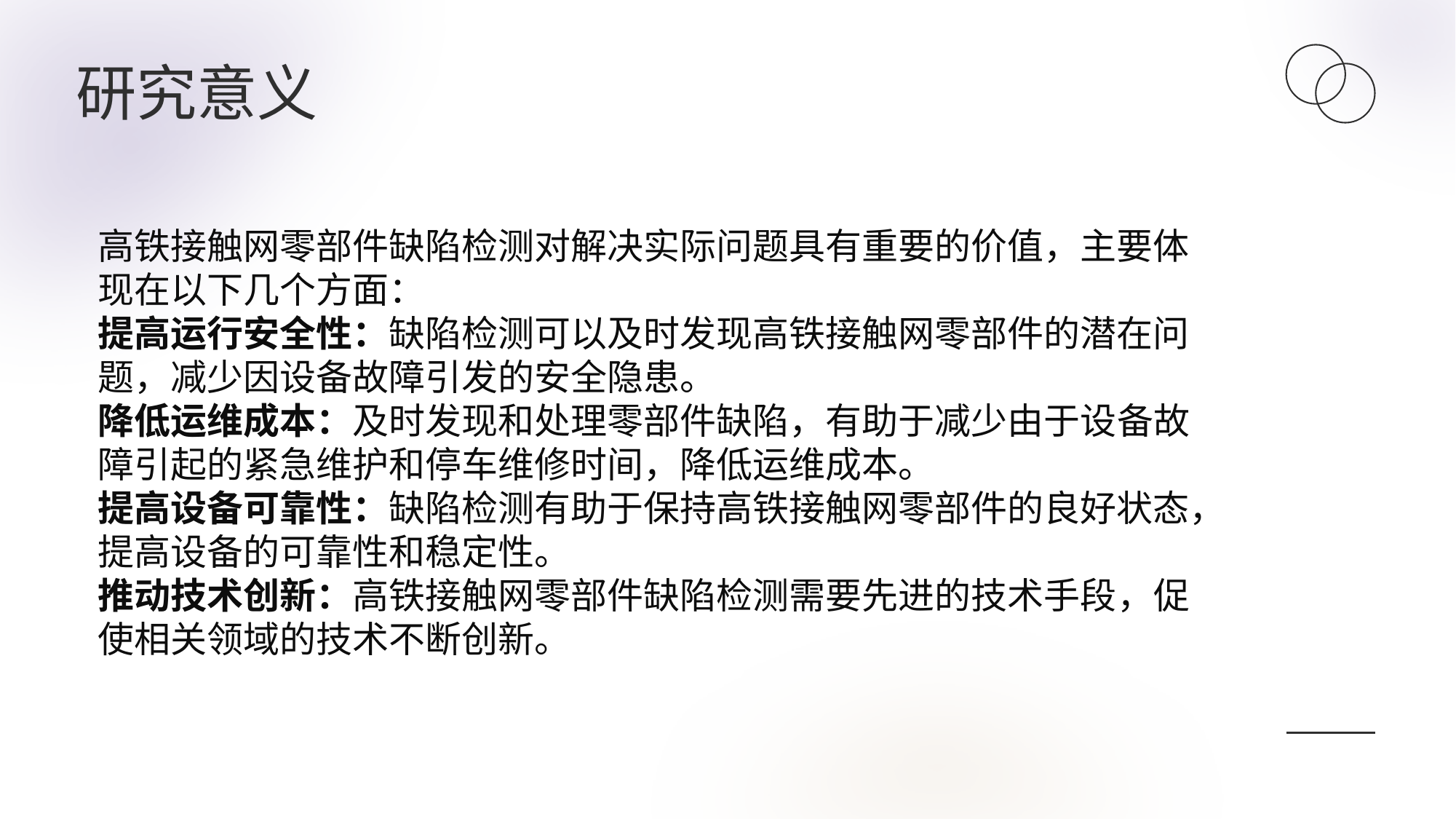

研究意义
高铁接触网零部件缺陷检测对解决实际问题具有重要的价值，主要体现在以下几个方面：
提高运行安全性：缺陷检测可以及时发现高铁接触网零部件的潜在问题，减少因设备故障引发的安全隐患。
降低运维成本：及时发现和处理零部件缺陷，有助于减少由于设备故障引起的紧急维护和停车维修时间，降低运维成本。
提高设备可靠性：缺陷检测有助于保持高铁接触网零部件的良好状态，提高设备的可靠性和稳定性。
推动技术创新：高铁接触网零部件缺陷检测需要先进的技术手段，促使相关领域的技术不断创新。